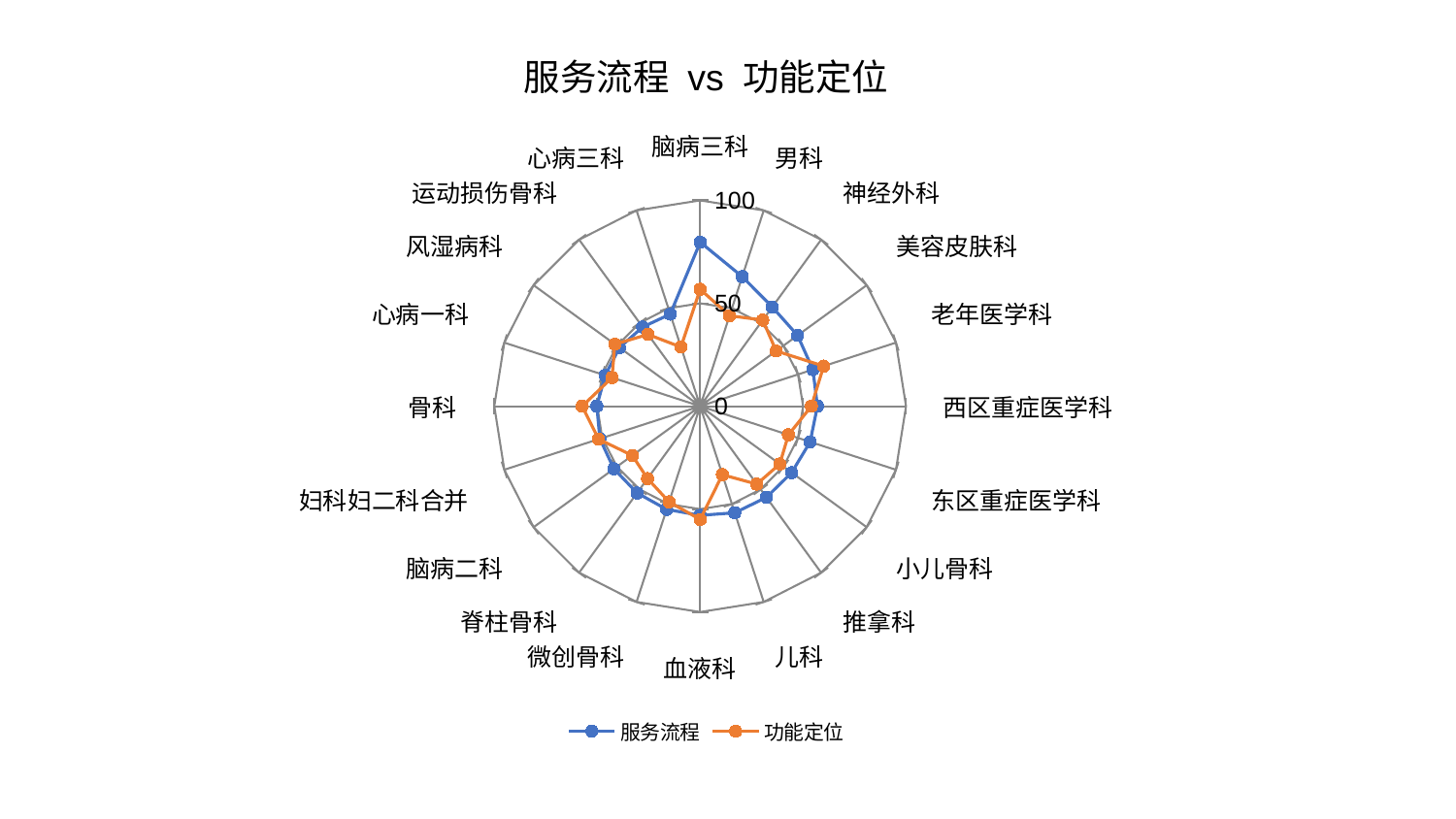

### Chart: 服务流程 vs 功能定位

| Category | 服务流程 | 功能定位 |
|---|---|---|
| 脑病三科 | 79.68617717497145 | 56.8032245192732 |
| 男科 | 66.18742475477096 | 46.24869476862388 |
| 神经外科 | 59.58358985877616 | 51.74696241901464 |
| 美容皮肤科 | 58.51354704799993 | 45.63375235278816 |
| 老年医学科 | 57.578926329205686 | 63.08875986866262 |
| 西区重症医学科 | 56.963842672298526 | 54.04603675498027 |
| 东区重症医学科 | 56.17628561033776 | 45.08725010879779 |
| 小儿骨科 | 54.95049449357069 | 47.82093644176221 |
| 推拿科 | 54.753950563807265 | 46.80844569420865 |
| 儿科 | 54.44692163770404 | 35.01203066288063 |
| 血液科 | 53.04905353559566 | 55.04926215388669 |
| 微创骨科 | 52.738878474827466 | 48.909363170630925 |
| 脊柱骨科 | 52.10862407798812 | 43.48198130926102 |
| 脑病二科 | 51.80836131661016 | 40.74173896342369 |
| 妇科妇二科合并 | 51.21790107839941 | 51.88932134224251 |
| 骨科 | 50.19227013324333 | 57.32039556003155 |
| 心病一科 | 48.52635098851563 | 44.99875467100076 |
| 风湿病科 | 48.43596545360276 | 51.22120685890077 |
| 运动损伤骨科 | 47.548103616683065 | 43.10331889188855 |
| 心病三科 | 47.0379367404782 | 30.233528513950883 |
107